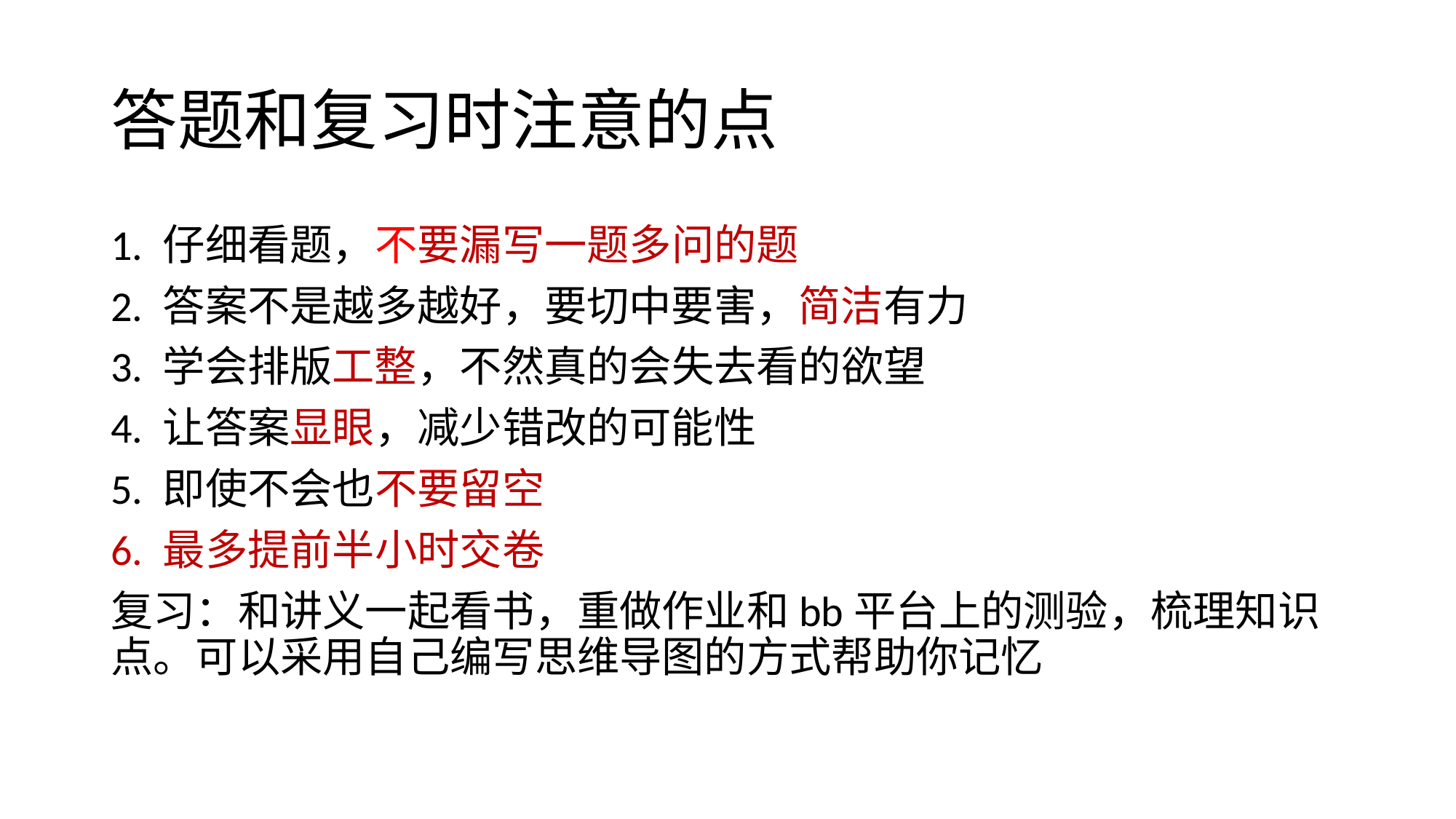

# 答题和复习时注意的点
1. 仔细看题，不要漏写一题多问的题
2. 答案不是越多越好，要切中要害，简洁有力
3. 学会排版工整，不然真的会失去看的欲望
4. 让答案显眼，减少错改的可能性
5. 即使不会也不要留空
6. 最多提前半小时交卷
复习：和讲义一起看书，重做作业和bb平台上的测验，梳理知识点。可以采用自己编写思维导图的方式帮助你记忆